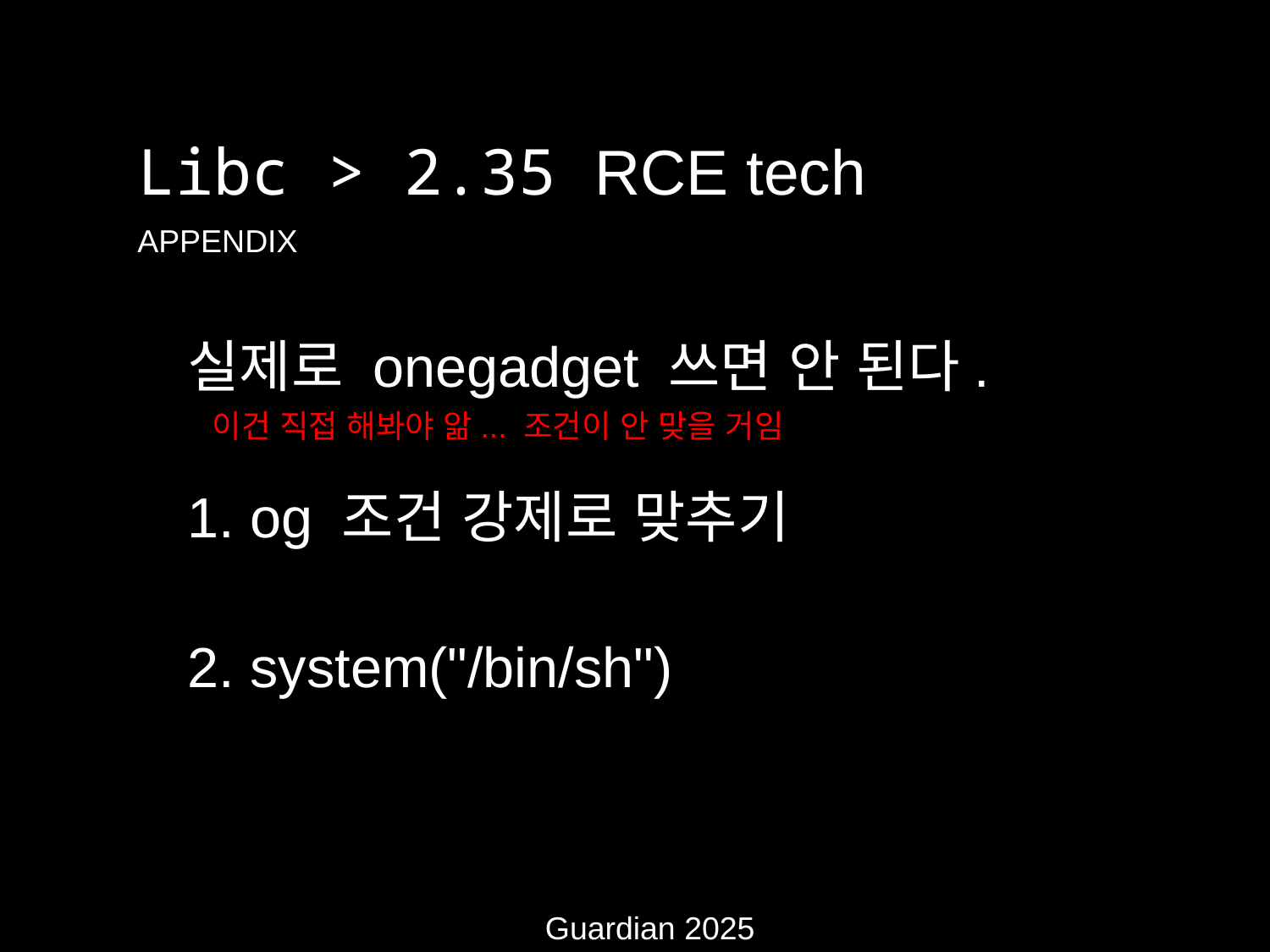

Libc > 2.35 RCE tech
APPENDIX
실제로 onegadget 쓰면 안 된다.
1. og 조건 강제로 맞추기
2. system("/bin/sh")
이건 직접 해봐야 앎... 조건이 안 맞을 거임